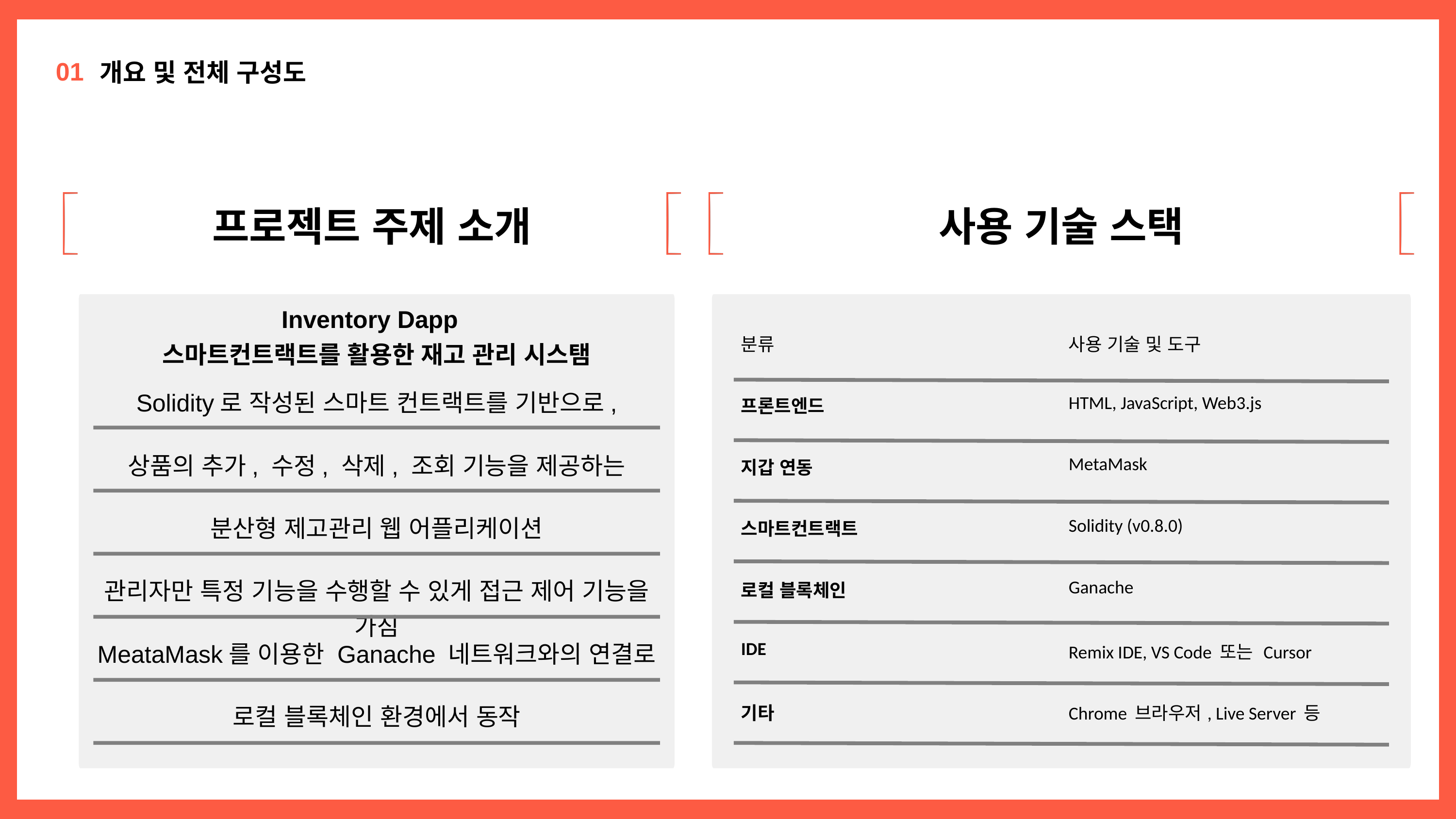

01
개요 및 전체 구성도

프로젝트 주제 소개
사용 기술 스택

Inventory Dapp
스마트컨트랙트를 활용한 재고 관리 시스탬
| 분류 | 사용 기술 및 도구 |
| --- | --- |
| 프론트엔드 | HTML, JavaScript, Web3.js |
| 지갑 연동 | MetaMask |
| 스마트컨트랙트 | Solidity (v0.8.0) |
| 로컬 블록체인 | Ganache |
| IDE | Remix IDE, VS Code 또는 Cursor |
| 기타 | Chrome 브라우저, Live Server 등 |

Solidity로 작성된 스마트 컨트랙트를 기반으로,

상품의 추가, 수정, 삭제, 조회 기능을 제공하는

분산형 제고관리 웹 어플리케이션

관리자만 특정 기능을 수행할 수 있게 접근 제어 기능을 가짐

MeataMask를 이용한 Ganache 네트워크와의 연결로

로컬 블록체인 환경에서 동작